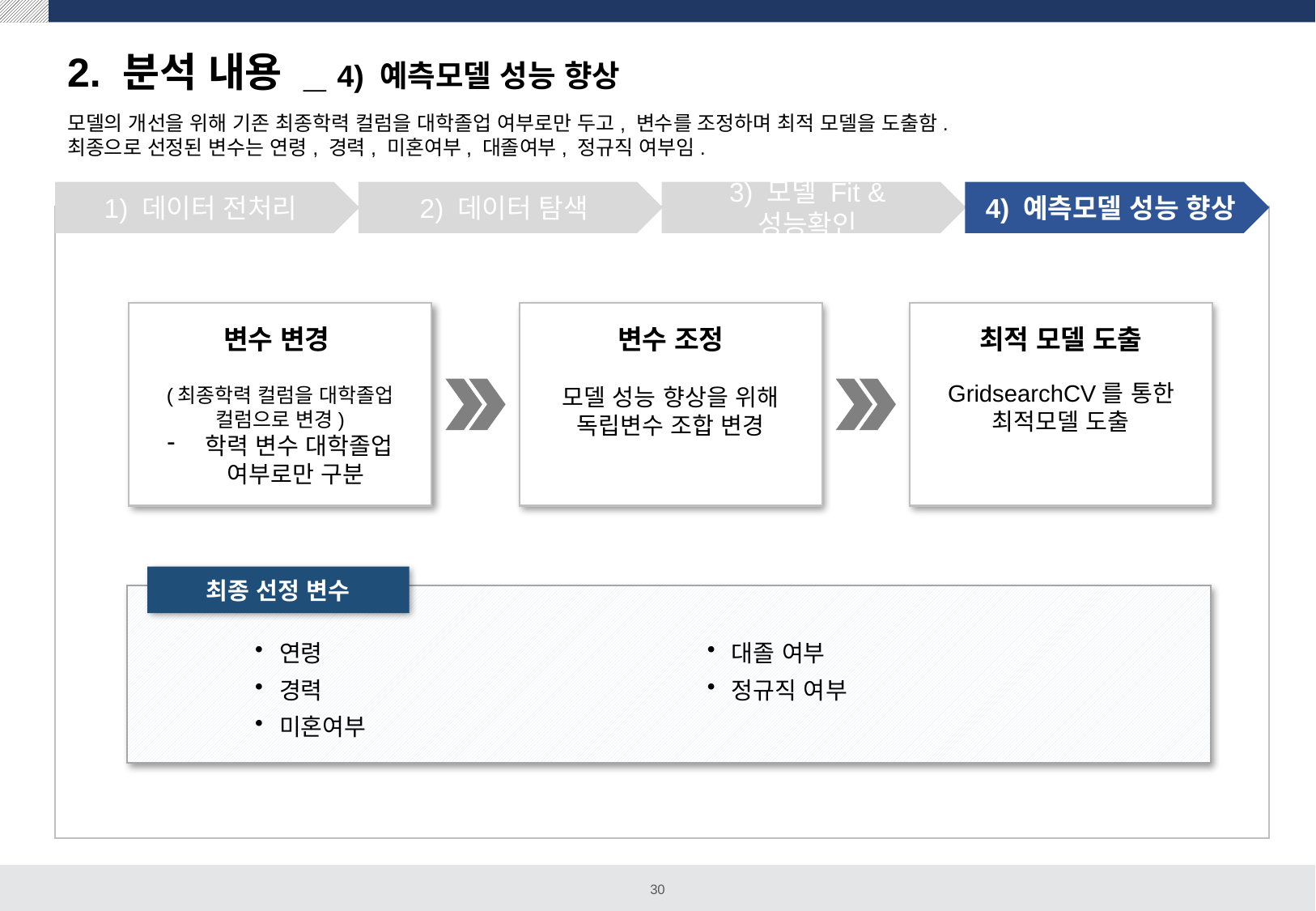

# 2. 분석 내용 _ 4) 예측모델 성능 향상
모델의 개선을 위해 기존 최종학력 컬럼을 대학졸업 여부로만 두고, 변수를 조정하며 최적 모델을 도출함.
최종으로 선정된 변수는 연령, 경력, 미혼여부, 대졸여부, 정규직 여부임.
1) 데이터 전처리
2) 데이터 탐색
3) 모델 Fit & 성능확인
4) 예측모델 성능 향상

변수 변경
(최종학력 컬럼을 대학졸업 컬럼으로 변경)
학력 변수 대학졸업 여부로만 구분
변수 조정

모델 성능 향상을 위해 독립변수 조합 변경
최적 모델 도출

GridsearchCV를 통한 최적모델 도출

최종 선정 변수

연령
경력
미혼여부
대졸 여부
정규직 여부